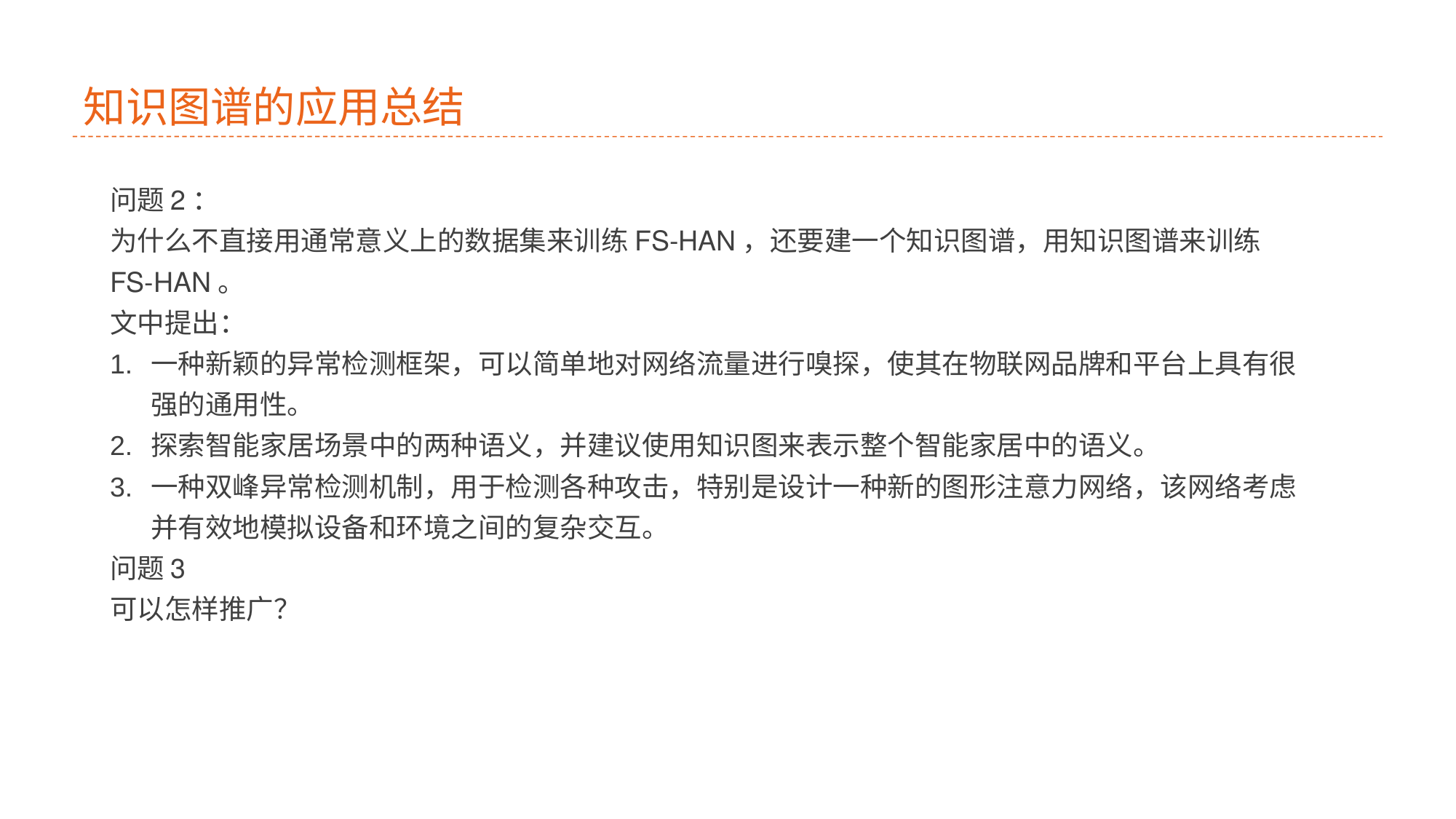

# 知识图谱的应用总结
问题2：
为什么不直接用通常意义上的数据集来训练FS-HAN，还要建一个知识图谱，用知识图谱来训练FS-HAN。
文中提出：
一种新颖的异常检测框架，可以简单地对网络流量进行嗅探，使其在物联网品牌和平台上具有很强的通用性。
探索智能家居场景中的两种语义，并建议使用知识图来表示整个智能家居中的语义。
一种双峰异常检测机制，用于检测各种攻击，特别是设计一种新的图形注意力网络，该网络考虑并有效地模拟设备和环境之间的复杂交互。
问题3
可以怎样推广？